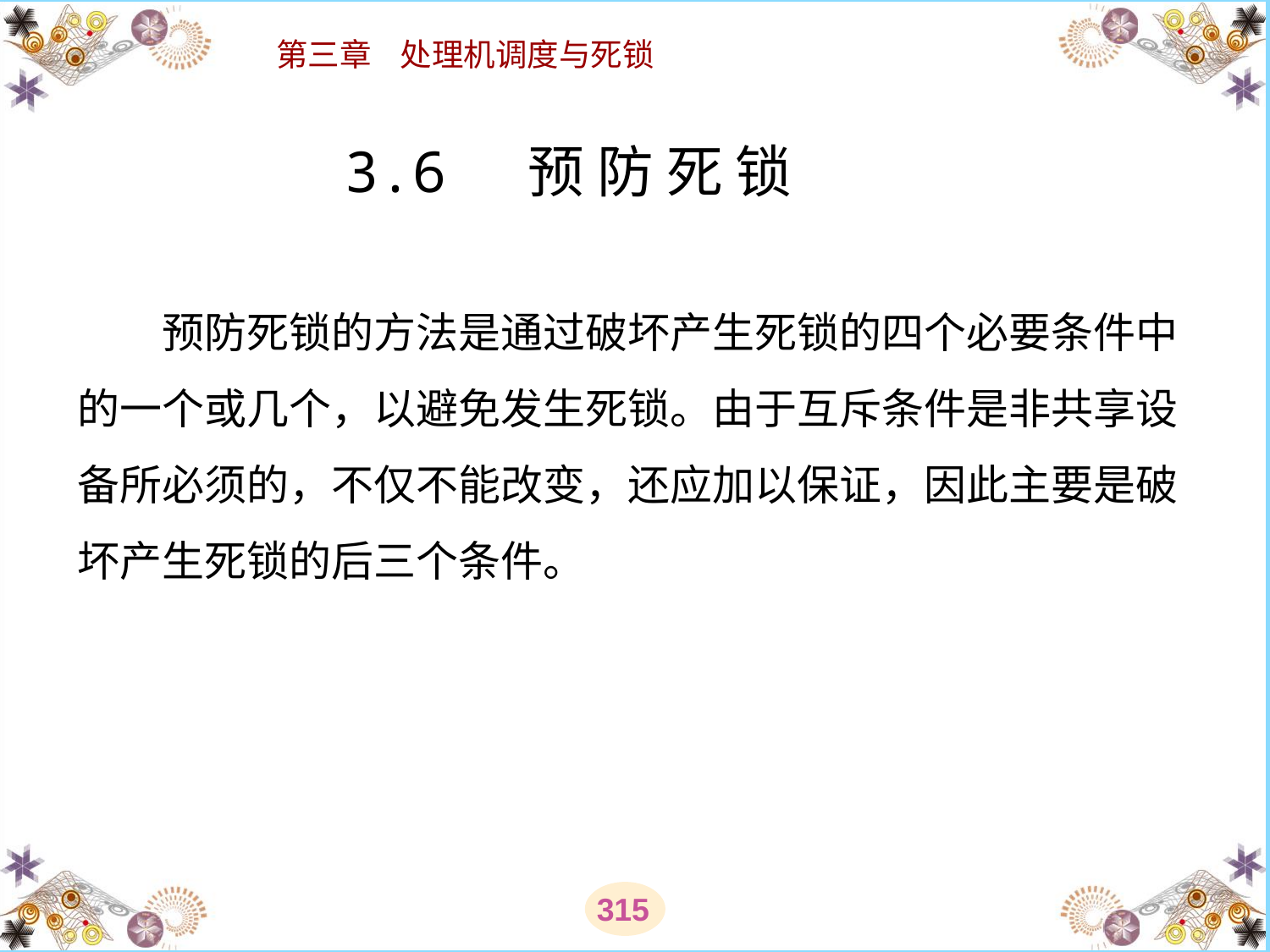

# 3.6  预 防 死 锁 　　预防死锁的方法是通过破坏产生死锁的四个必要条件中的一个或几个，以避免发生死锁。由于互斥条件是非共享设备所必须的，不仅不能改变，还应加以保证，因此主要是破坏产生死锁的后三个条件。